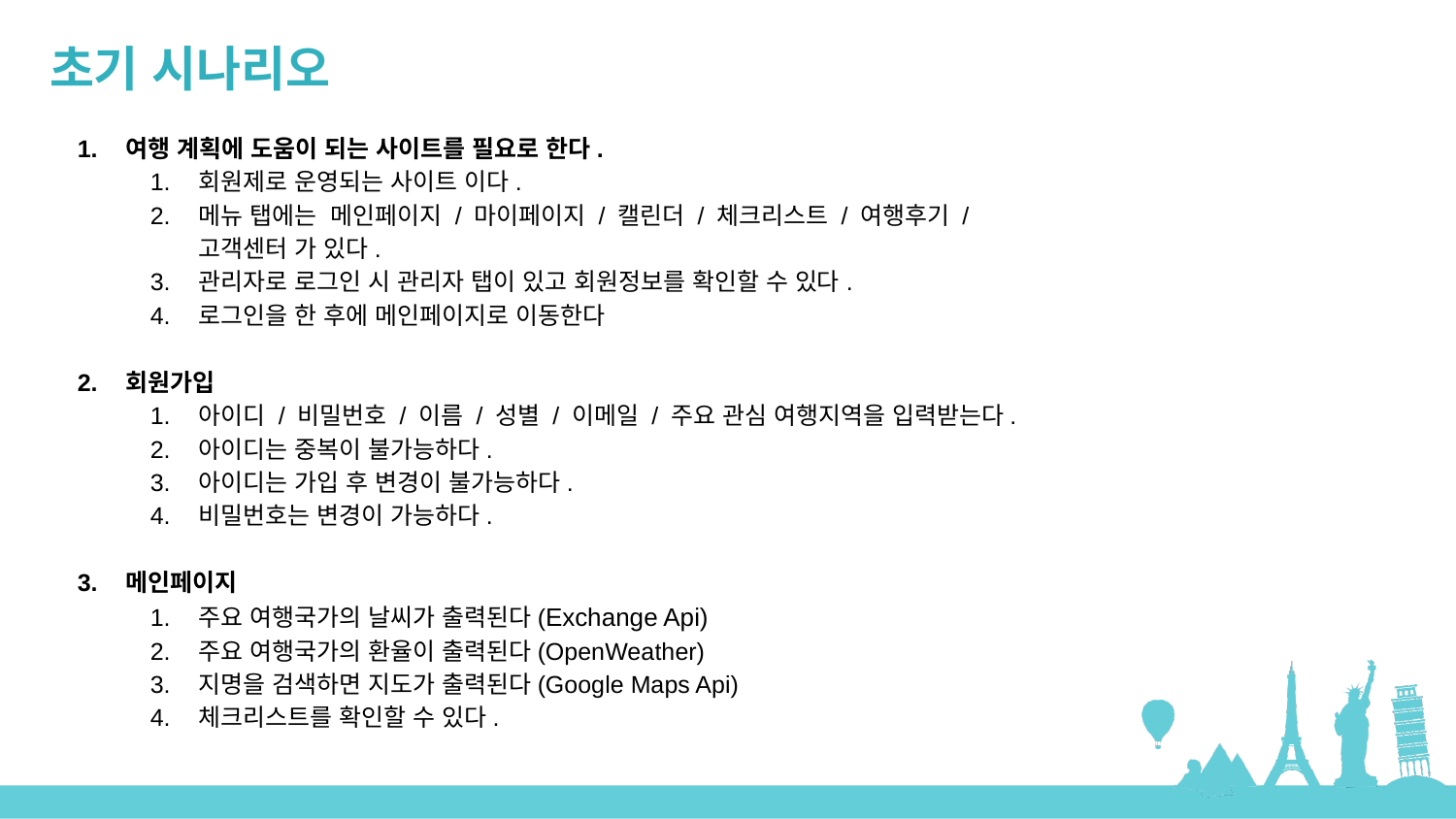

초기 시나리오
여행 계획에 도움이 되는 사이트를 필요로 한다.
회원제로 운영되는 사이트 이다.
메뉴 탭에는  메인페이지 / 마이페이지 / 캘린더 / 체크리스트 / 여행후기 /  고객센터 가 있다.
관리자로 로그인 시 관리자 탭이 있고 회원정보를 확인할 수 있다.
로그인을 한 후에 메인페이지로 이동한다

회원가입
아이디 / 비밀번호 / 이름 / 성별 / 이메일 / 주요 관심 여행지역을 입력받는다.
아이디는 중복이 불가능하다.
아이디는 가입 후 변경이 불가능하다.
비밀번호는 변경이 가능하다.

메인페이지
주요 여행국가의 날씨가 출력된다(Exchange Api)
주요 여행국가의 환율이 출력된다(OpenWeather)
지명을 검색하면 지도가 출력된다(Google Maps Api)
체크리스트를 확인할 수 있다.